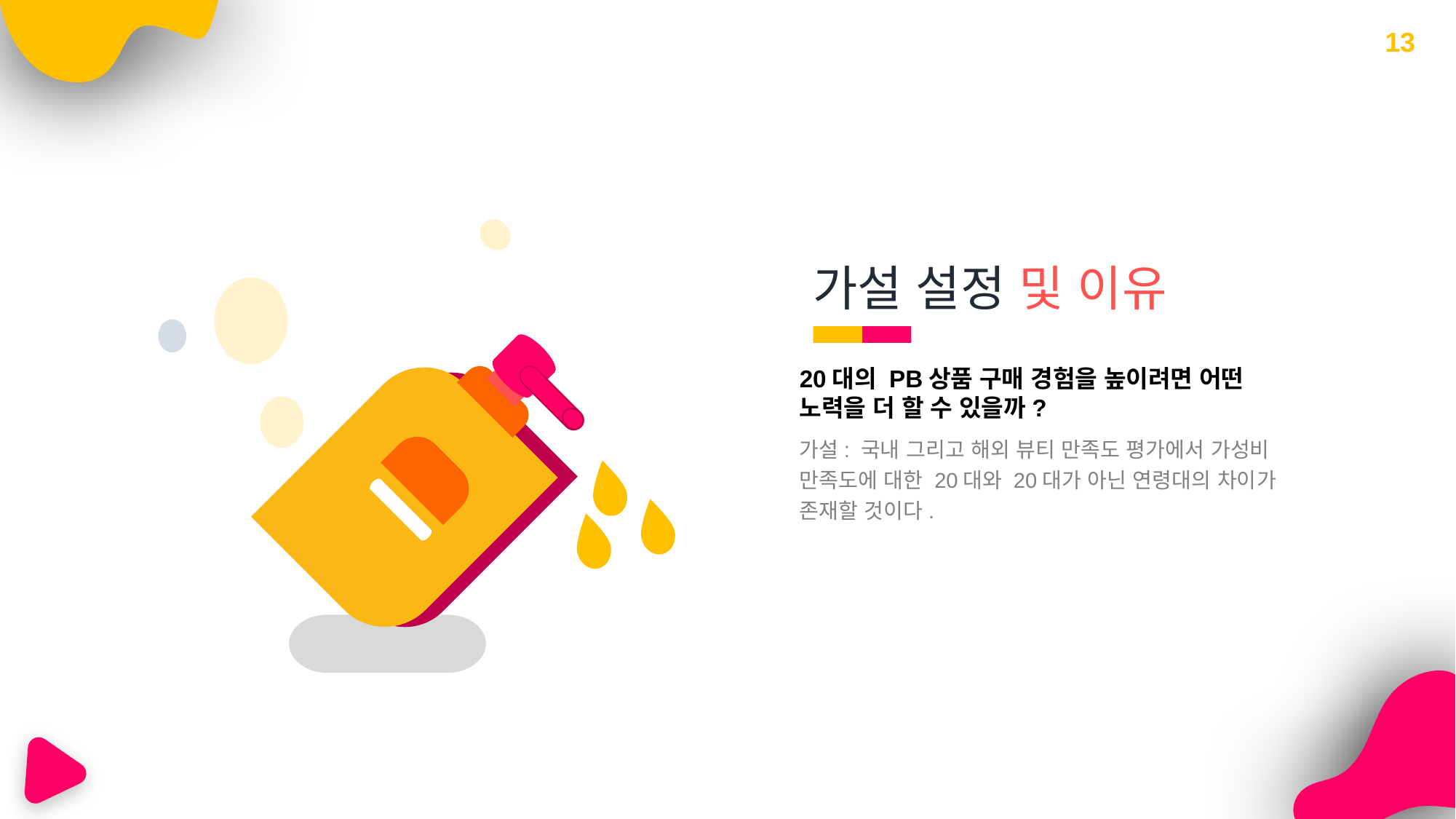

13

가설 설정 및 이유

20대의 PB상품 구매 경험을 높이려면 어떤 노력을 더 할 수 있을까?
가설: 국내 그리고 해외 뷰티 만족도 평가에서 가성비 만족도에 대한 20대와 20대가 아닌 연령대의 차이가 존재할 것이다.